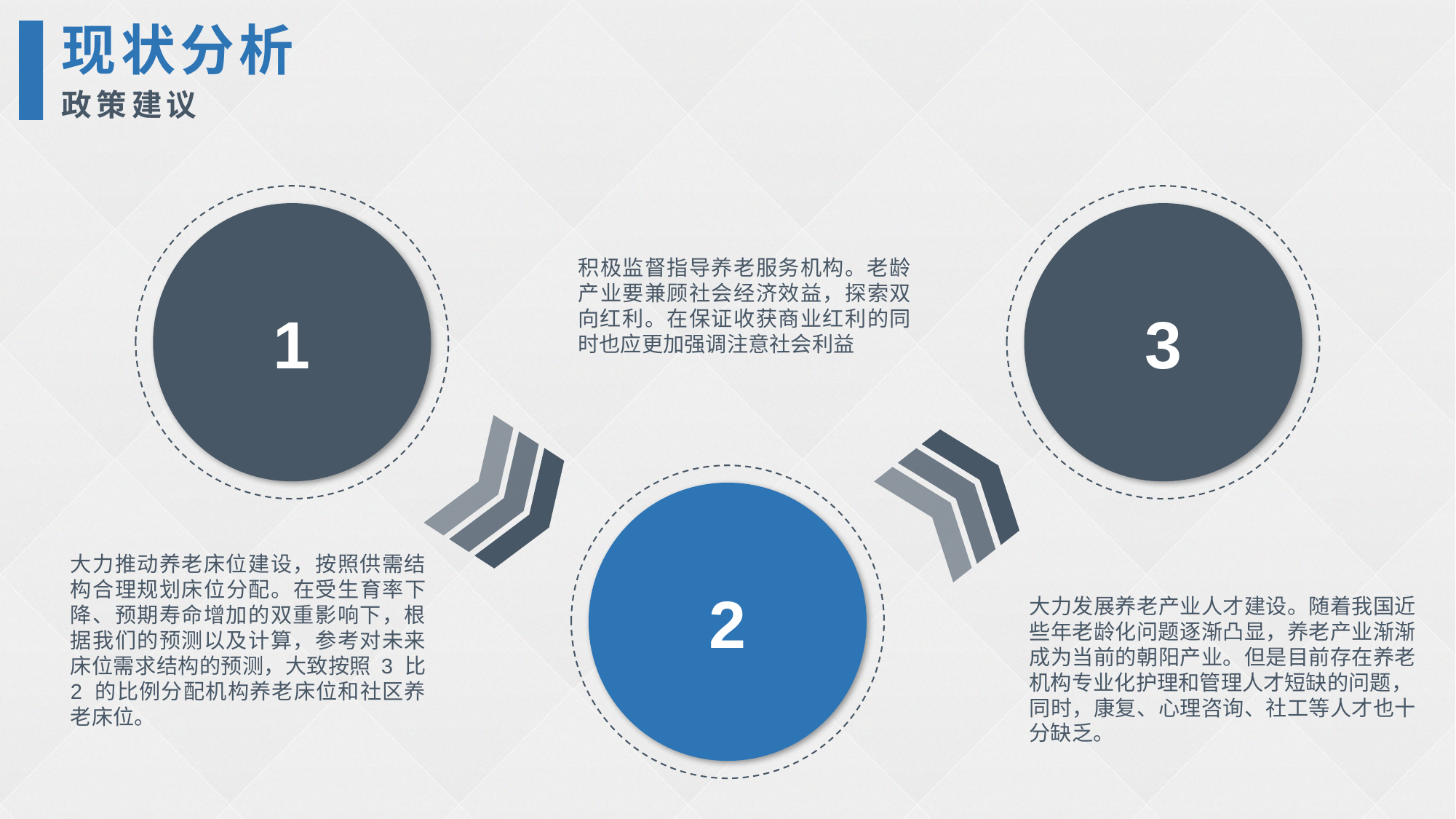

现状分析

政策建议

1

3
积极监督指导养老服务机构。老龄产业要兼顾社会经济效益，探索双向红利。在保证收获商业红利的同时也应更加强调注意社会利益

2
大力推动养老床位建设，按照供需结构合理规划床位分配。在受生育率下降、预期寿命增加的双重影响下，根据我们的预测以及计算，参考对未来床位需求结构的预测，大致按照 3 比 2 的比例分配机构养老床位和社区养老床位。
大力发展养老产业人才建设。随着我国近些年老龄化问题逐渐凸显，养老产业渐渐成为当前的朝阳产业。但是目前存在养老机构专业化护理和管理人才短缺的问题，
同时，康复、心理咨询、社工等人才也十分缺乏。